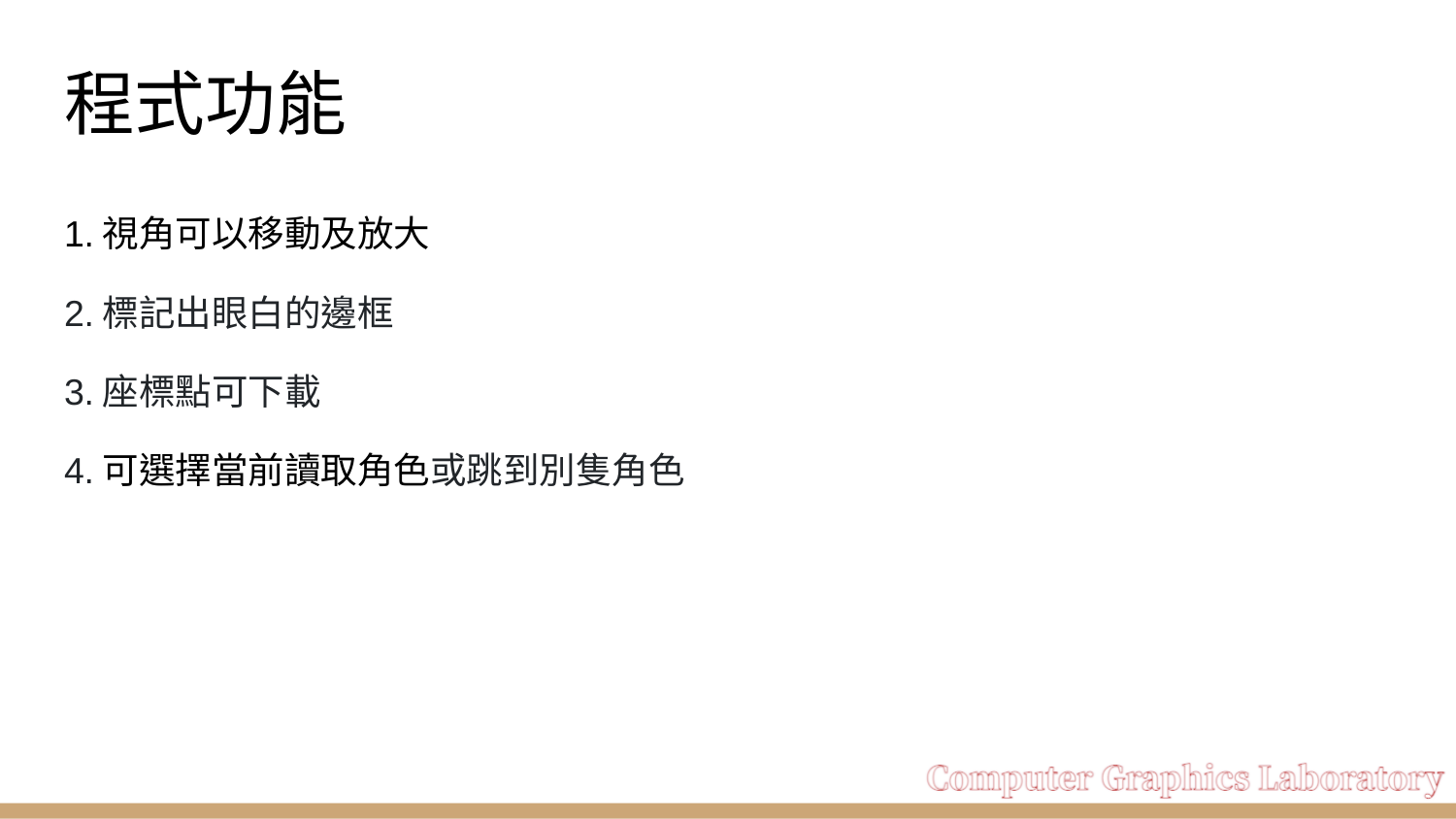

# 程式功能
1.視角可以移動及放大
2.標記出眼白的邊框
3.座標點可下載
4.可選擇當前讀取角色或跳到別隻角色